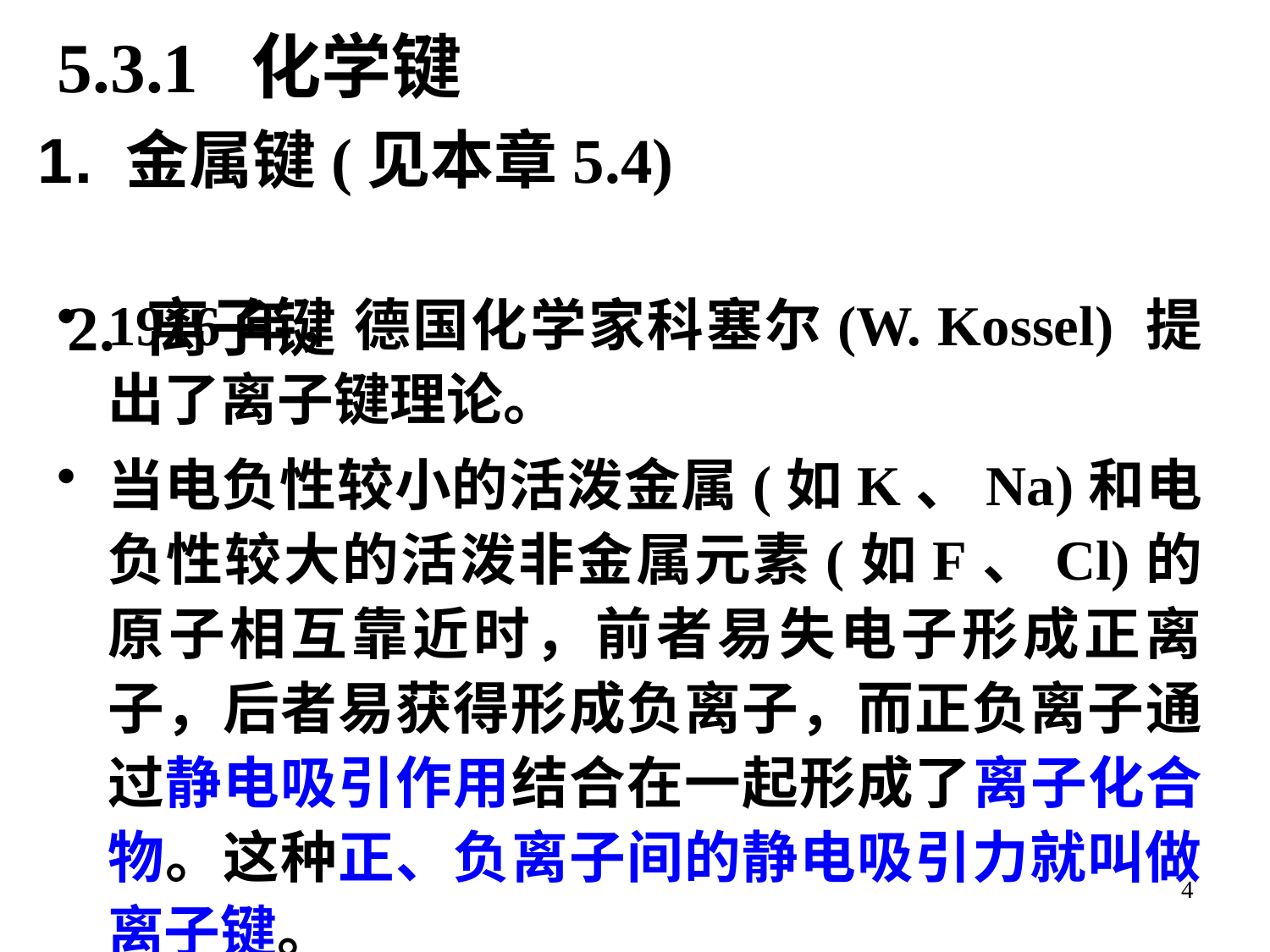

5.3.1  化学键
# 金属键(见本章5.4) 2. 离子键
1916年，德国化学家科塞尔(W. Kossel) 提出了离子键理论。
当电负性较小的活泼金属(如K、Na)和电负性较大的活泼非金属元素(如F、Cl)的原子相互靠近时，前者易失电子形成正离子，后者易获得形成负离子，而正负离子通过静电吸引作用结合在一起形成了离子化合物。这种正、负离子间的静电吸引力就叫做离子键。
4